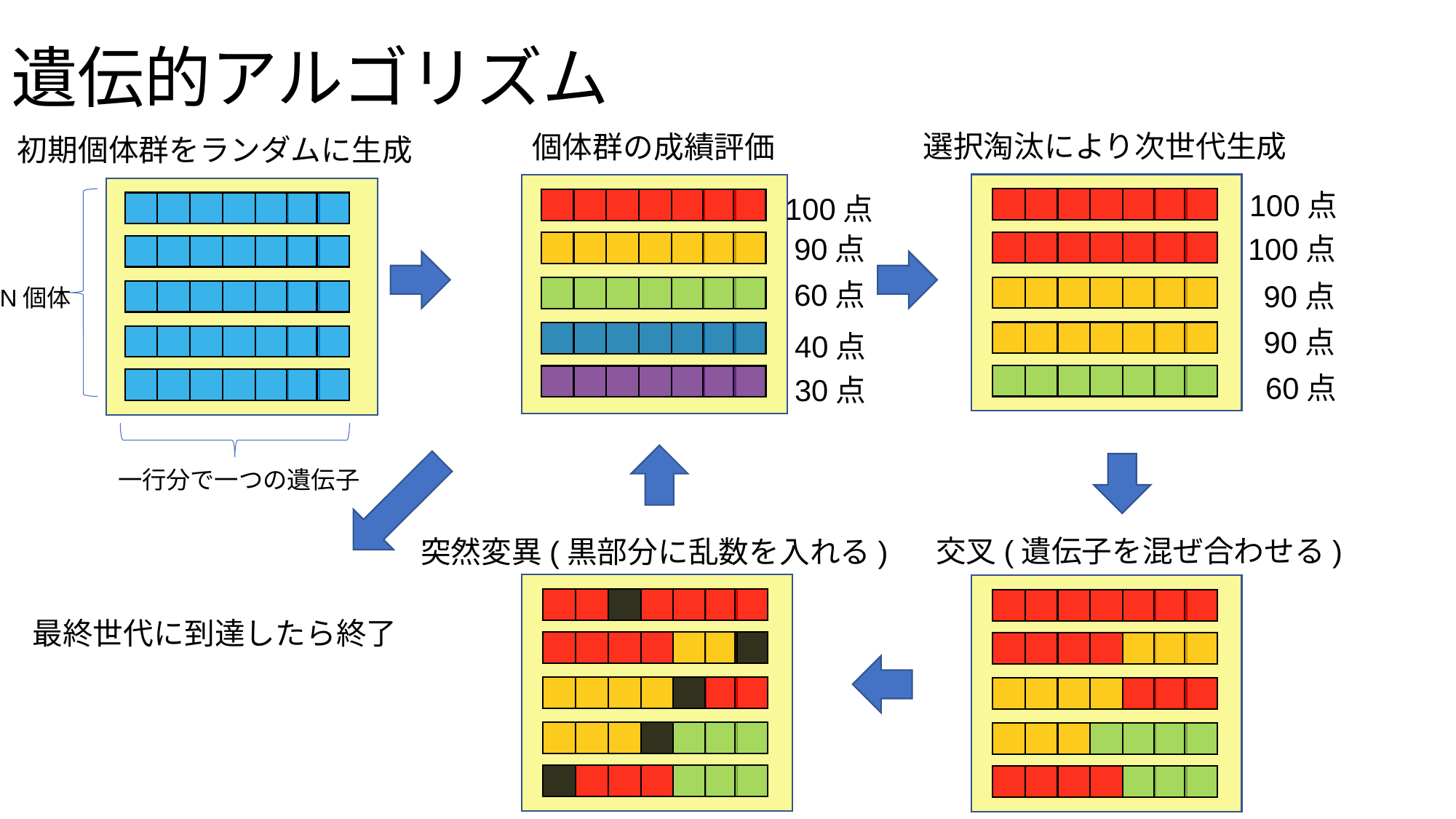

# 遺伝的アルゴリズム
選択淘汰により次世代生成
個体群の成績評価
初期個体群をランダムに生成

100点
100点

90点
100点

60点
90点
N個体

90点
40点

60点

30点

一行分で一つの遺伝子

交叉(遺伝子を混ぜ合わせる)
突然変異(黒部分に乱数を入れる)

最終世代に到達したら終了